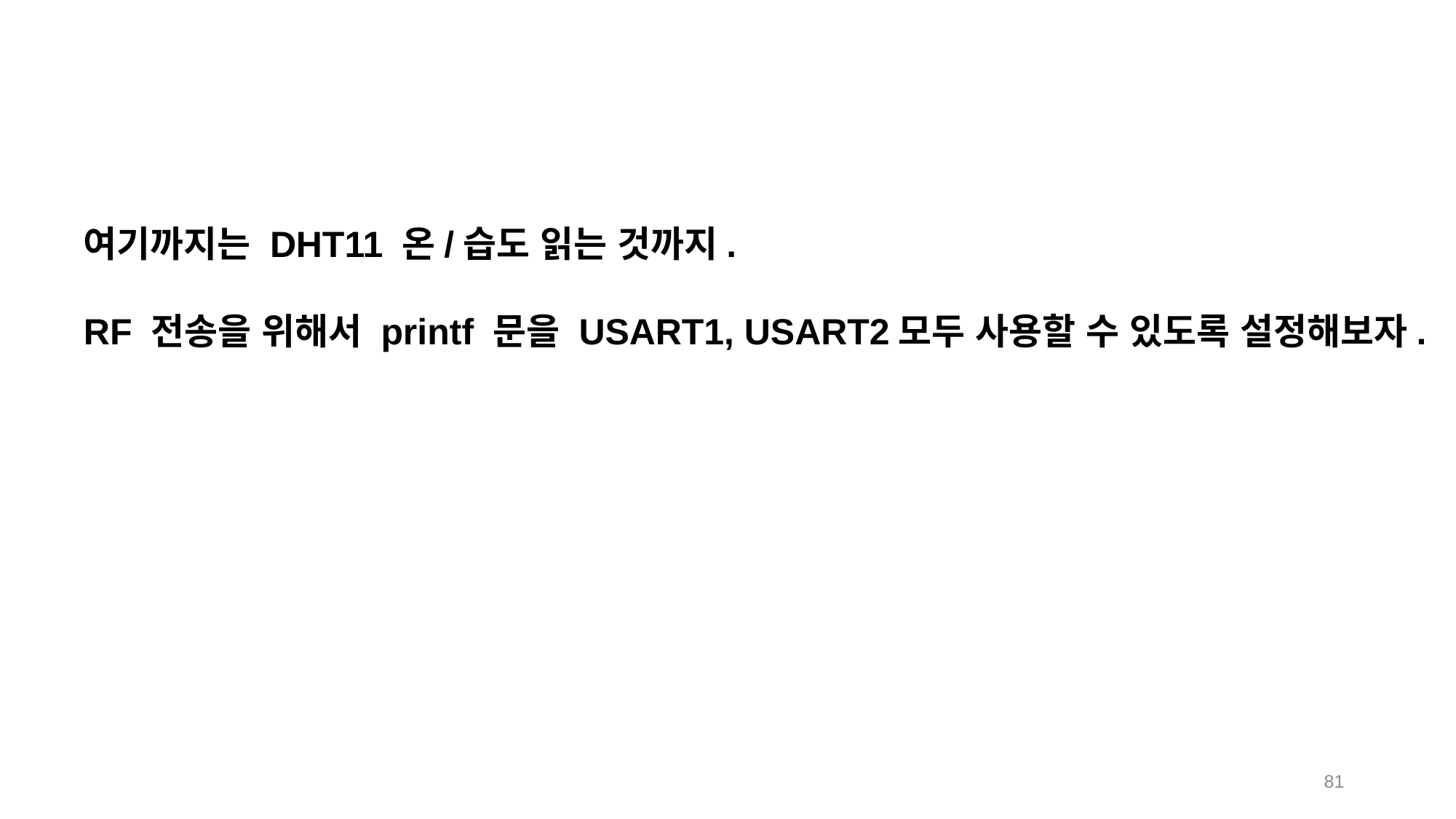

여기까지는 DHT11 온/습도 읽는 것까지.

RF 전송을 위해서 printf 문을 USART1, USART2모두 사용할 수 있도록 설정해보자.
81